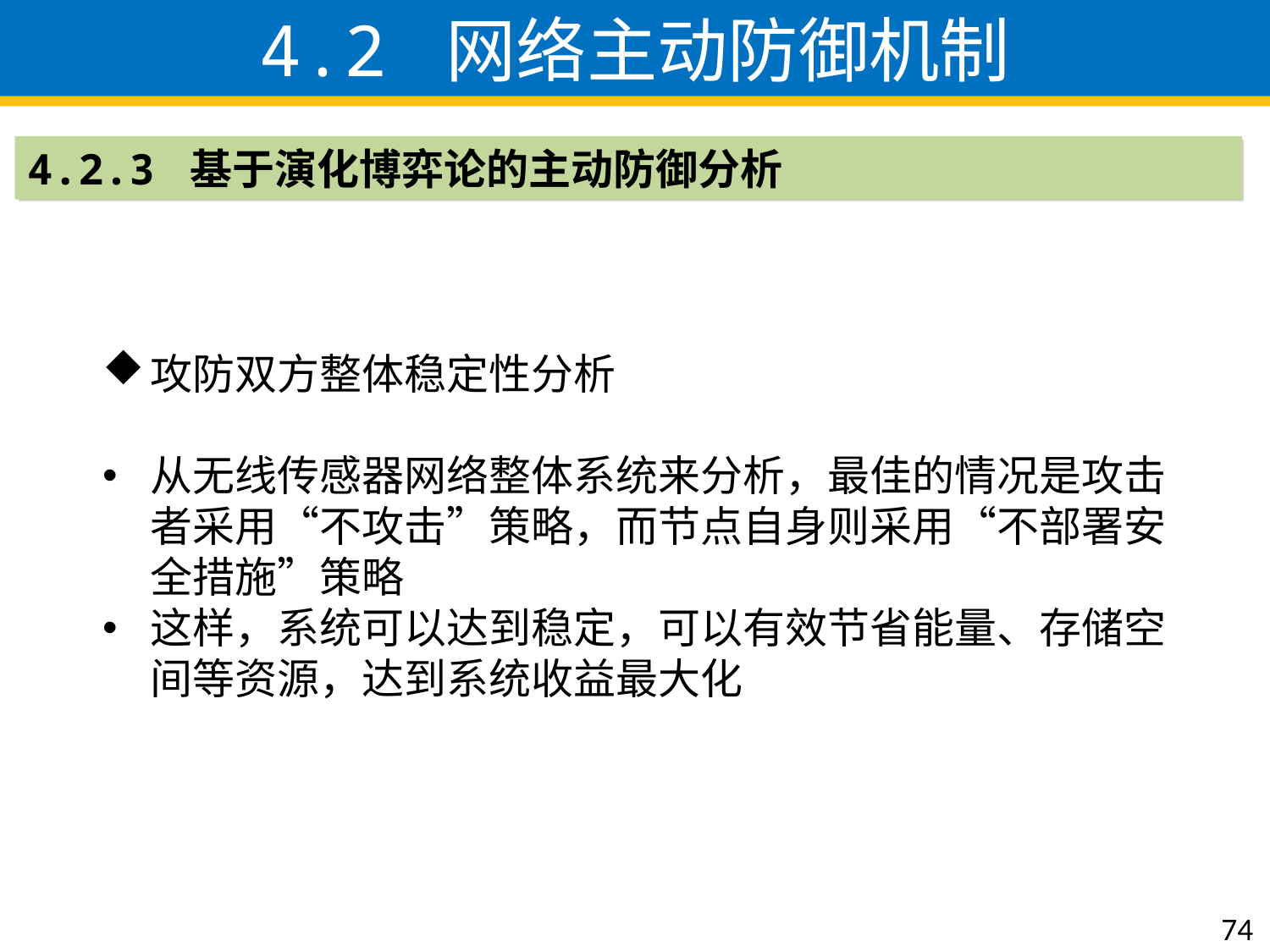

4.2 网络主动防御机制
4.2.3 基于演化博弈论的主动防御分析
攻防双方整体稳定性分析

从无线传感器网络整体系统来分析，最佳的情况是攻击者采用“不攻击”策略，而节点自身则采用“不部署安全措施”策略
这样，系统可以达到稳定，可以有效节省能量、存储空间等资源，达到系统收益最大化
74